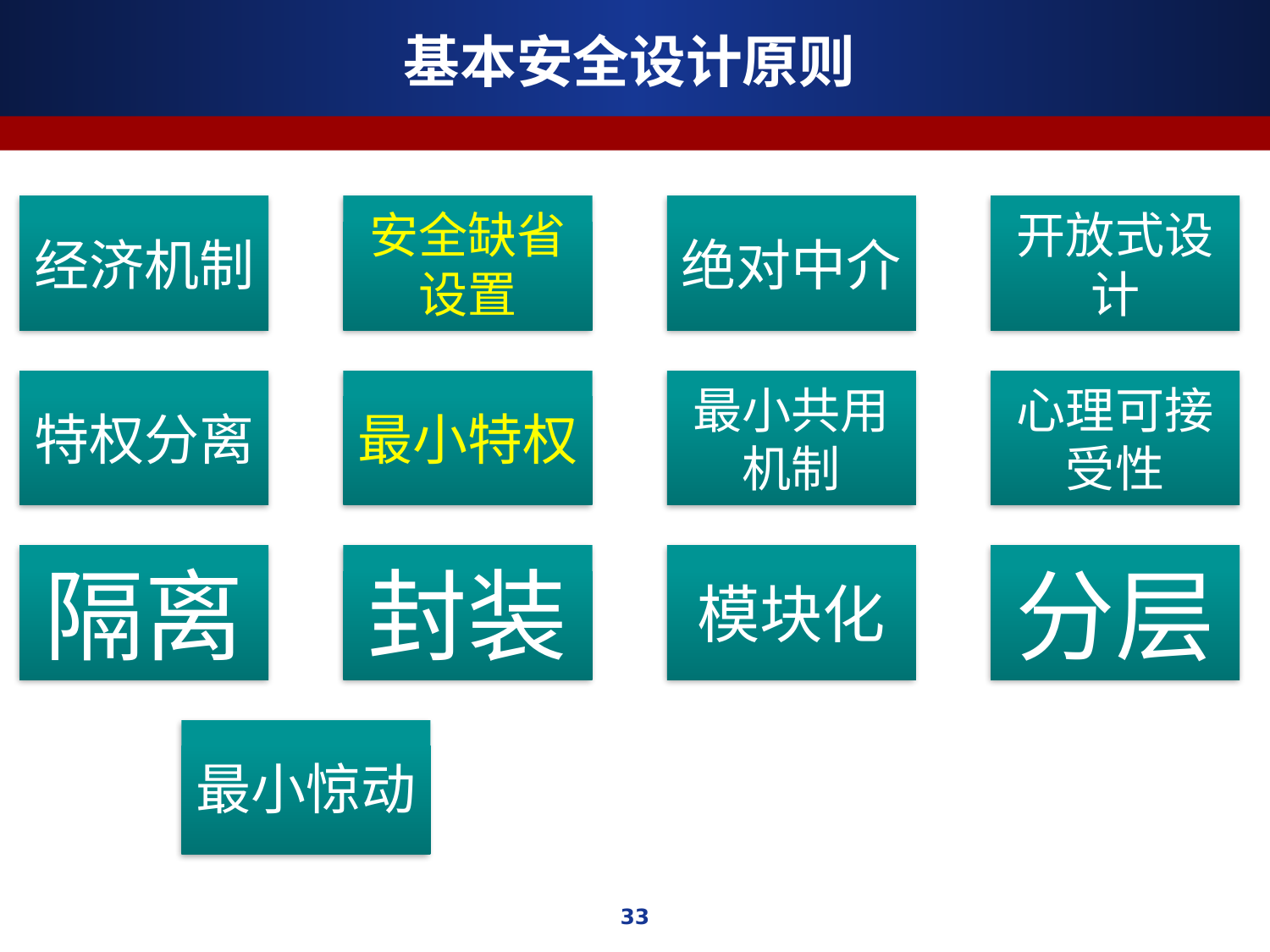

# 基本安全设计原则
经济机制
安全缺省设置
绝对中介
开放式设计
特权分离
最小特权
最小共用机制
心理可接受性
隔离
封装
模块化
分层
最小惊动
33